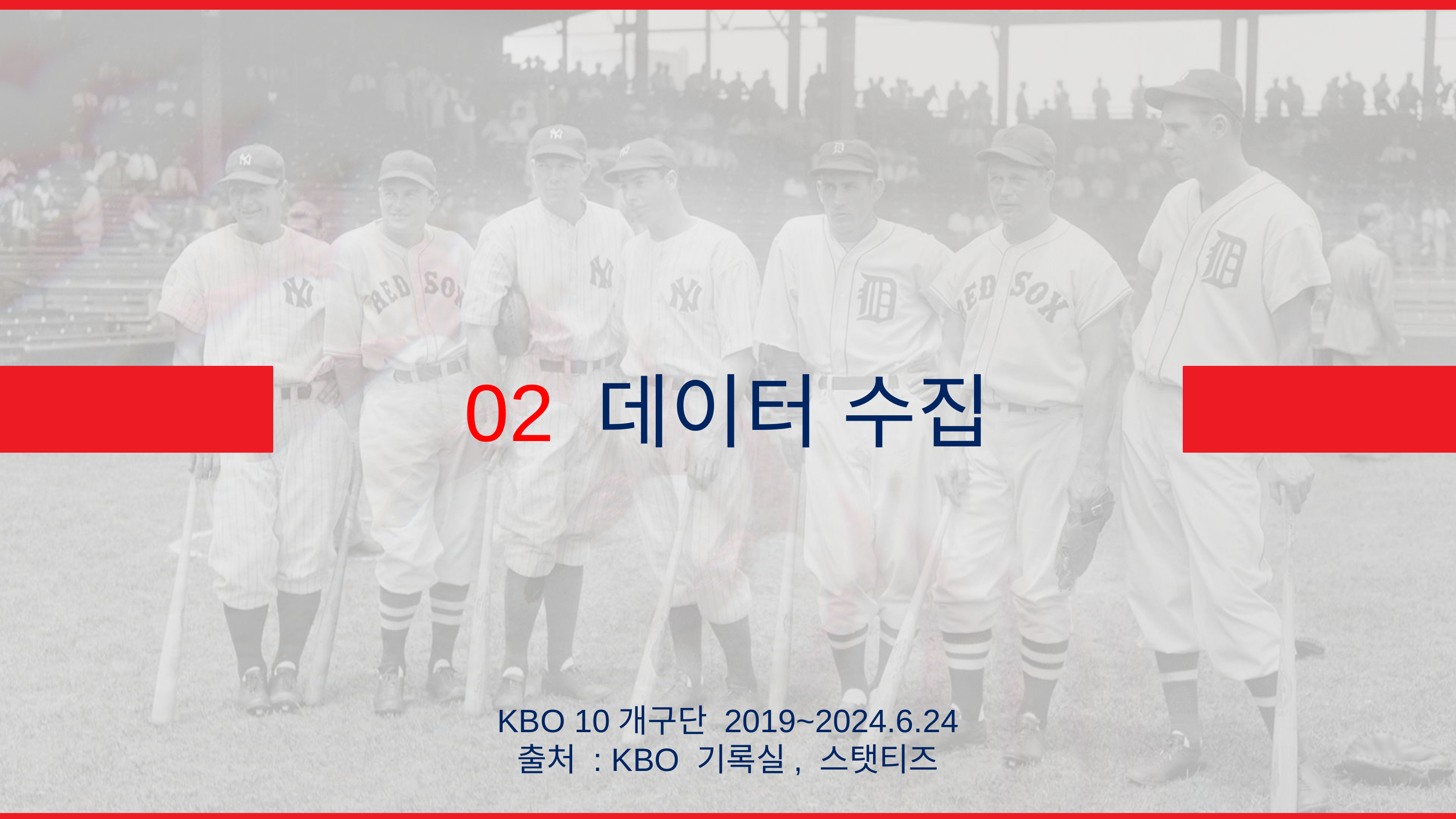

02 데이터 수집

KBO 10개구단 2019~2024.6.24
출처 : KBO 기록실, 스탯티즈